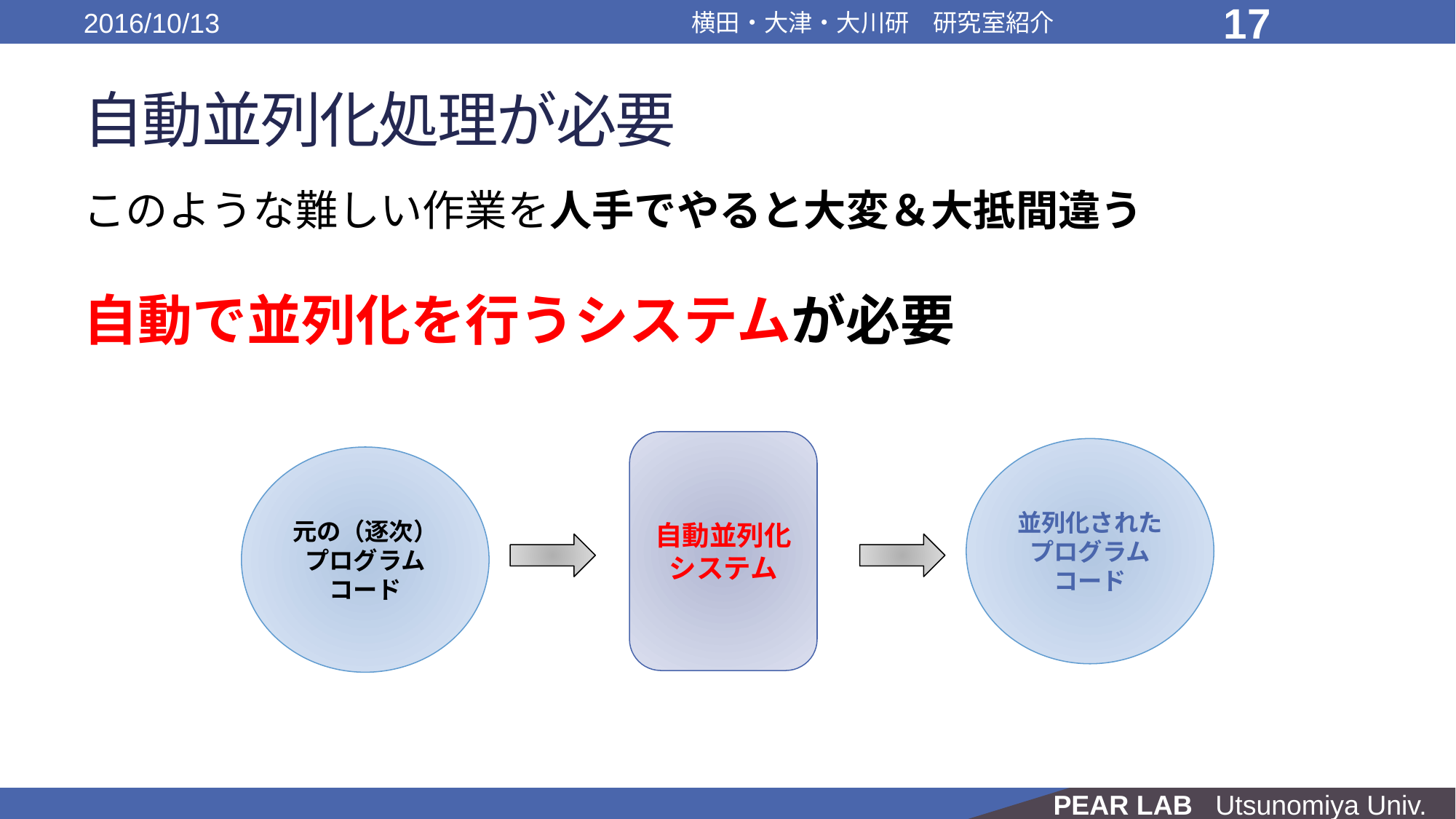

2016/10/13
横田・大津・大川研　研究室紹介
17
# 自動並列化処理が必要
このような難しい作業を人手でやると大変＆大抵間違う

自動で並列化を行うシステムが必要

自動並列化
システム
並列化された
プログラム
コード
元の（逐次）
プログラム
コード